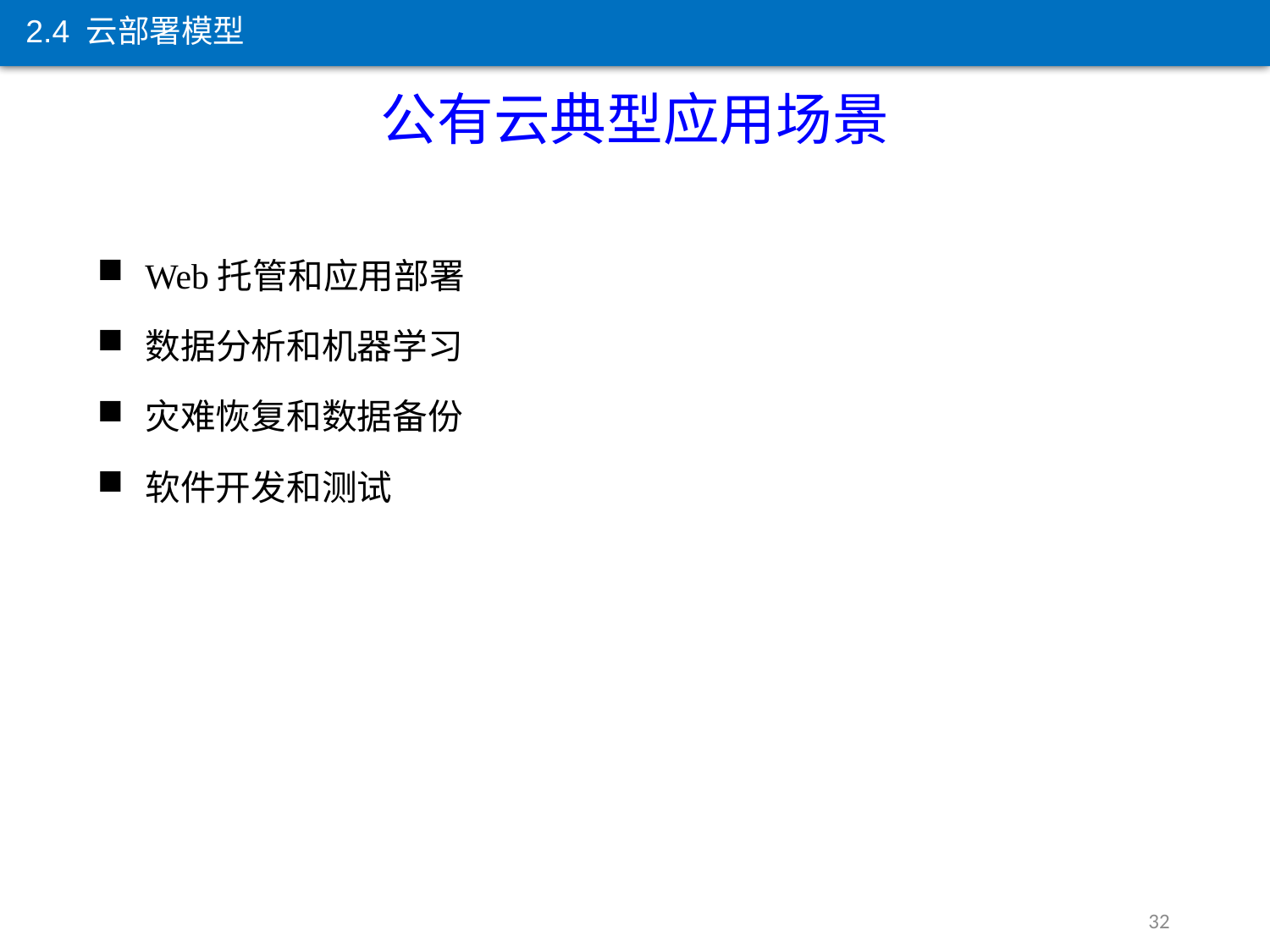

2.4 云部署模型
公有云典型应用场景
Web托管和应用部署
数据分析和机器学习
灾难恢复和数据备份
软件开发和测试
32